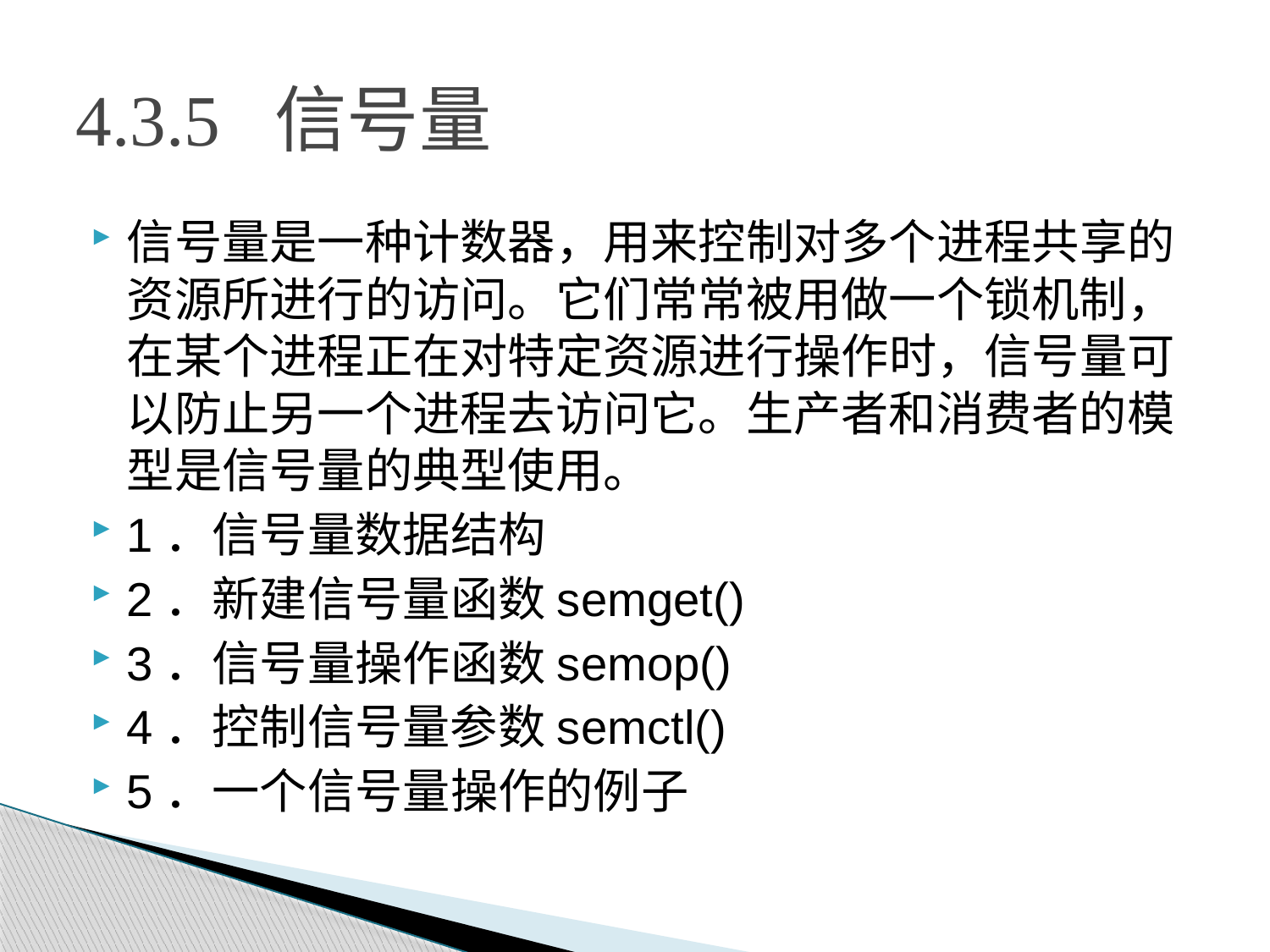

# 4.3.5  信号量
信号量是一种计数器，用来控制对多个进程共享的资源所进行的访问。它们常常被用做一个锁机制，在某个进程正在对特定资源进行操作时，信号量可以防止另一个进程去访问它。生产者和消费者的模型是信号量的典型使用。
1．信号量数据结构
2．新建信号量函数semget()
3．信号量操作函数semop()
4．控制信号量参数semctl()
5．一个信号量操作的例子